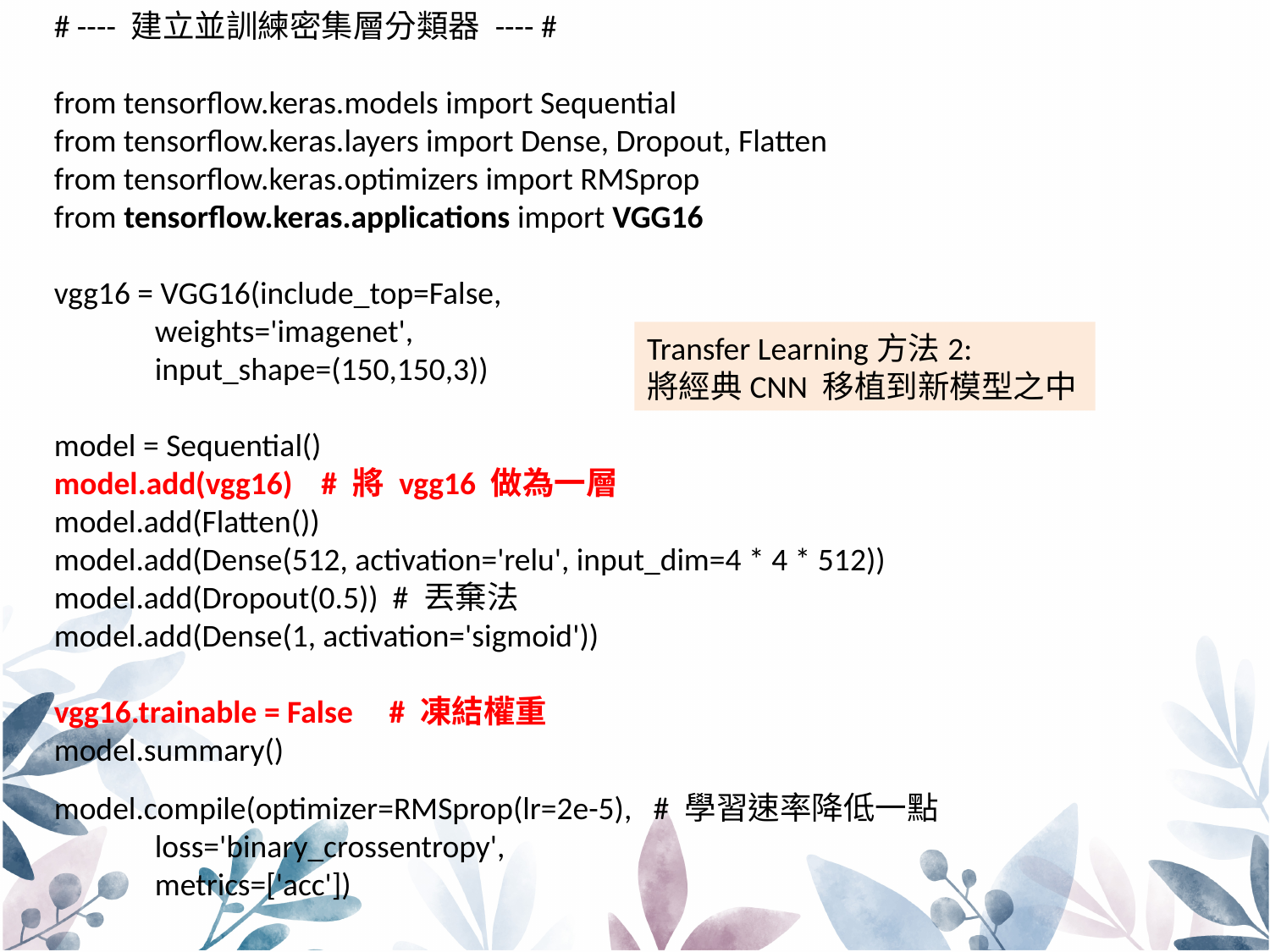

# ---- 建立並訓練密集層分類器 ---- #

from tensorflow.keras.models import Sequential
from tensorflow.keras.layers import Dense, Dropout, Flatten
from tensorflow.keras.optimizers import RMSprop
from tensorflow.keras.applications import VGG16

vgg16 = VGG16(include_top=False,
              weights='imagenet',
              input_shape=(150,150,3))

model = Sequential()
model.add(vgg16)    # 將 vgg16 做為一層
model.add(Flatten())
model.add(Dense(512, activation='relu', input_dim=4 * 4 * 512))
model.add(Dropout(0.5))  # 丟棄法
model.add(Dense(1, activation='sigmoid'))

vgg16.trainable = False     # 凍結權重
model.summary()
Transfer Learning方法2:
將經典CNN 移植到新模型之中
model.compile(optimizer=RMSprop(lr=2e-5),   # 學習速率降低一點
              loss='binary_crossentropy',
              metrics=['acc'])